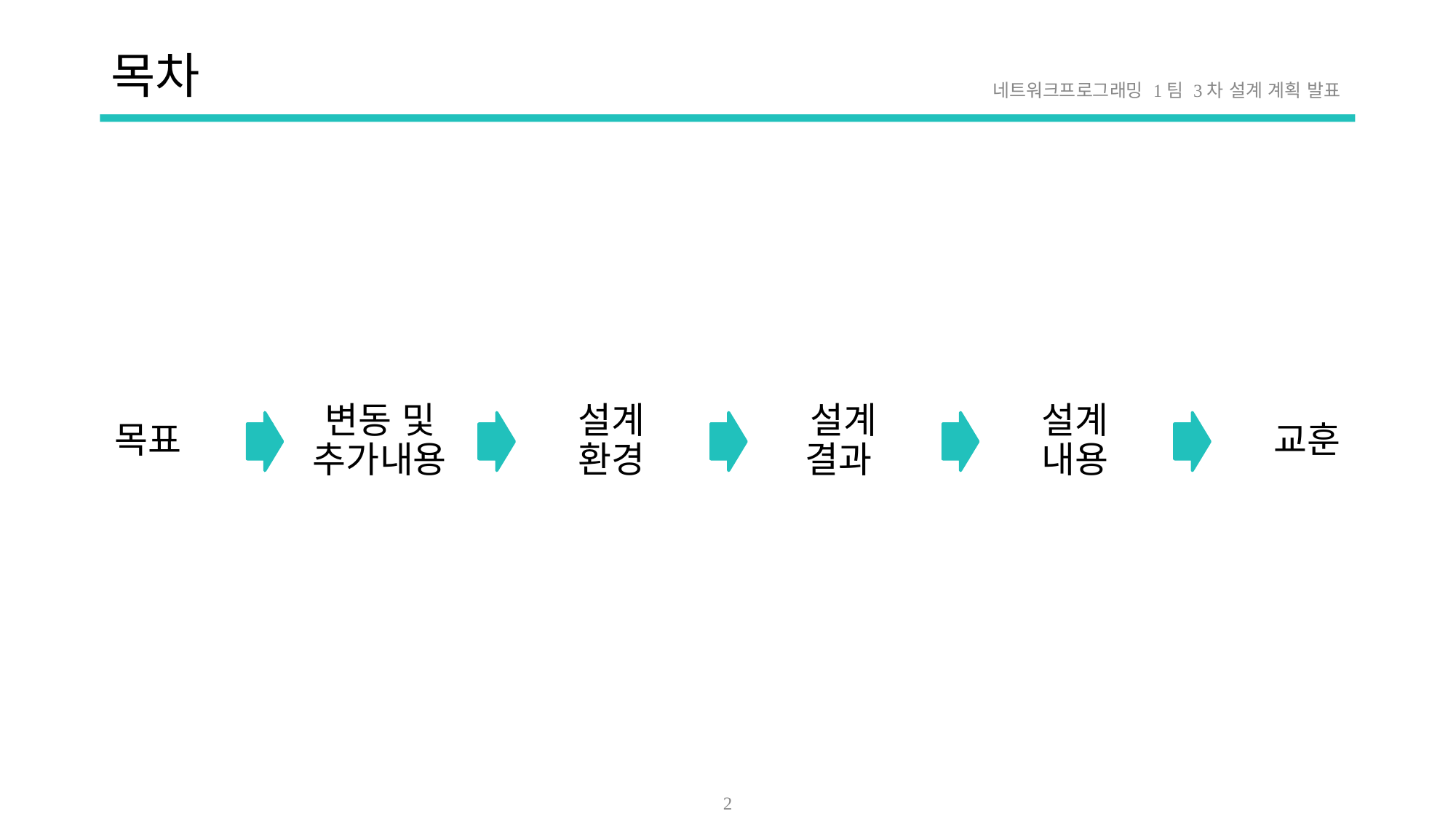

# 목차
네트워크프로그래밍 1팀 3차 설계 계획 발표

목표
변동 및 추가내용
설계 환경
설계 결과
설계 내용
교훈

2